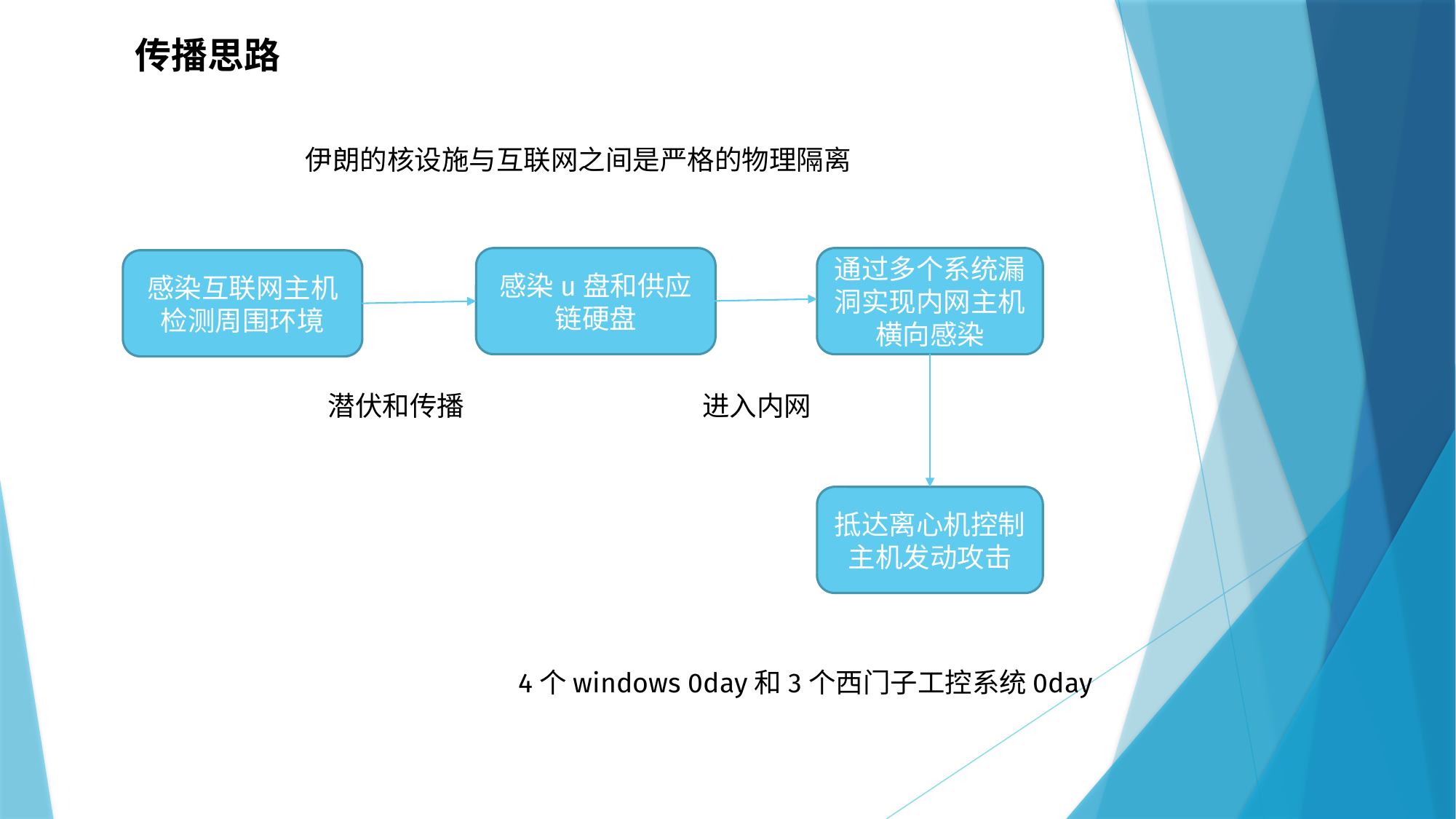

传播思路
伊朗的核设施与互联网之间是严格的物理隔离
感染u盘和供应链硬盘
通过多个系统漏洞实现内网主机横向感染
感染互联网主机检测周围环境
潜伏和传播
进入内网
抵达离心机控制主机发动攻击
4个windows 0day和3个西门子工控系统0day